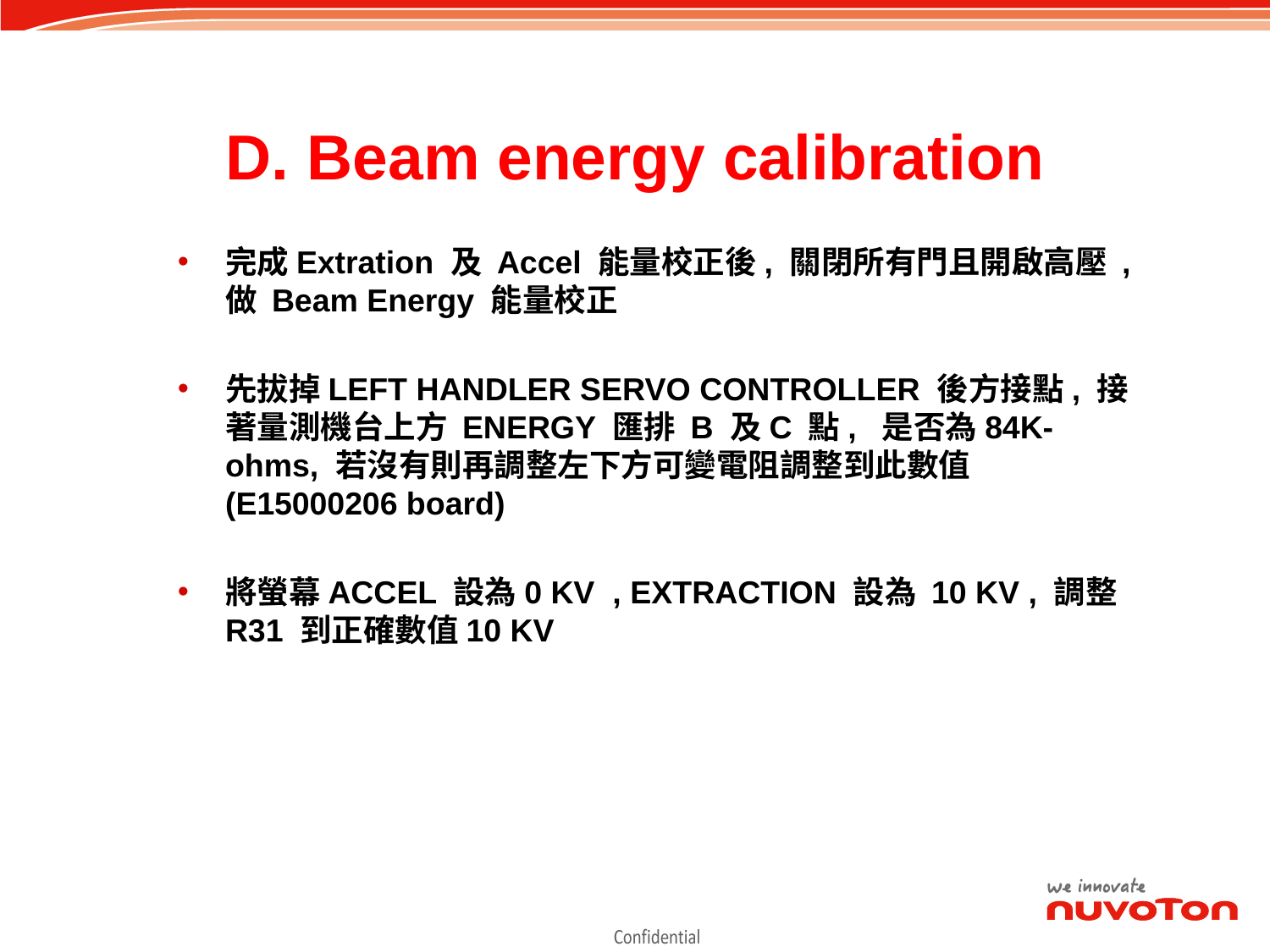

D. Beam energy calibration
完成Extration 及 Accel 能量校正後, 關閉所有門且開啟高壓 ,做 Beam Energy 能量校正

先拔掉LEFT HANDLER SERVO CONTROLLER 後方接點, 接著量測機台上方 ENERGY 匯排 B 及C 點,  是否為84K- ohms, 若沒有則再調整左下方可變電阻調整到此數值(E15000206 board)

將螢幕ACCEL 設為0 KV  , EXTRACTION 設為 10 KV , 調整R31 到正確數值10 KV